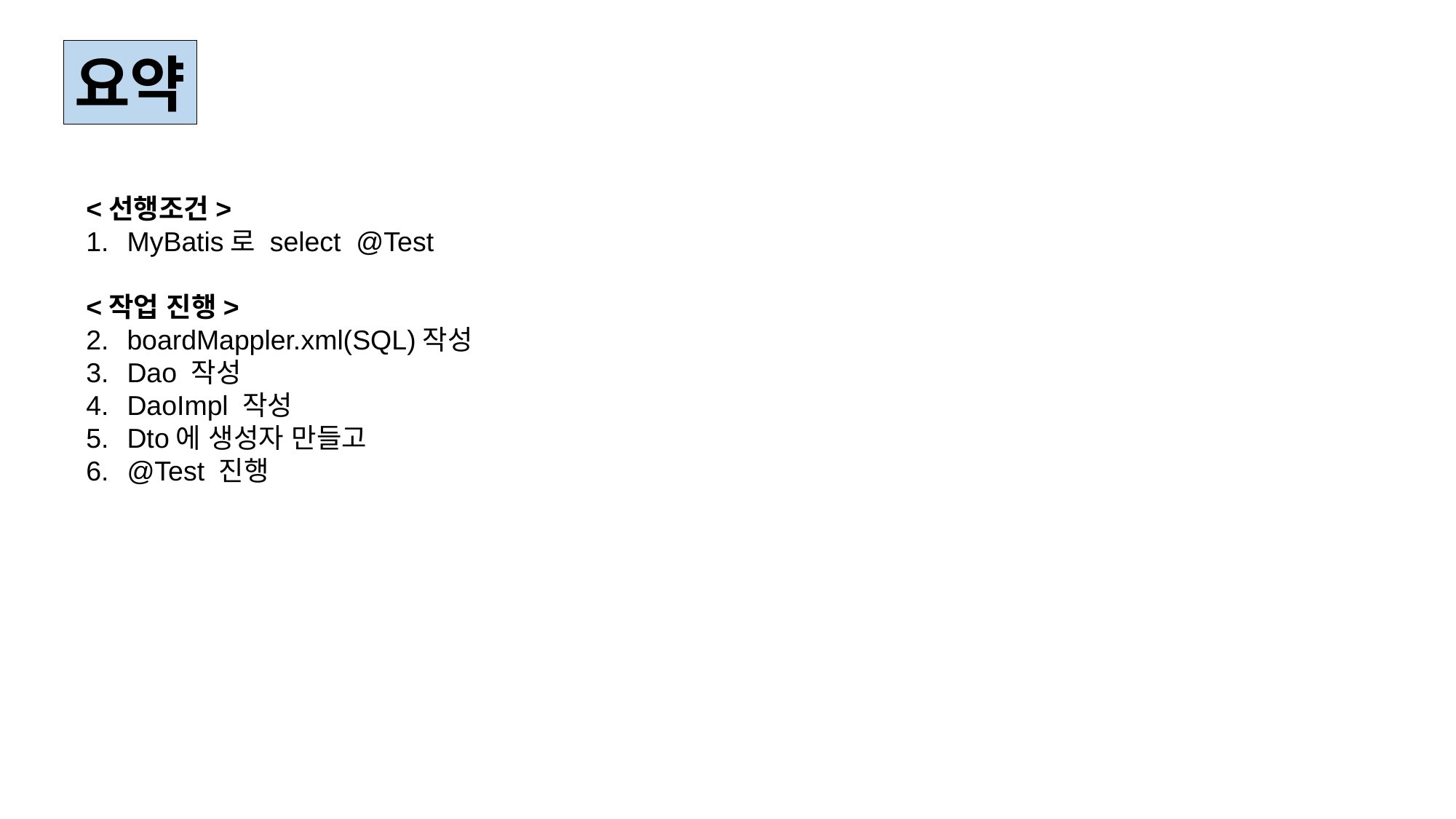

요약
<선행조건>
MyBatis로 select  @Test

<작업 진행>
boardMappler.xml(SQL)작성
Dao 작성
DaoImpl 작성
Dto에 생성자 만들고
@Test 진행